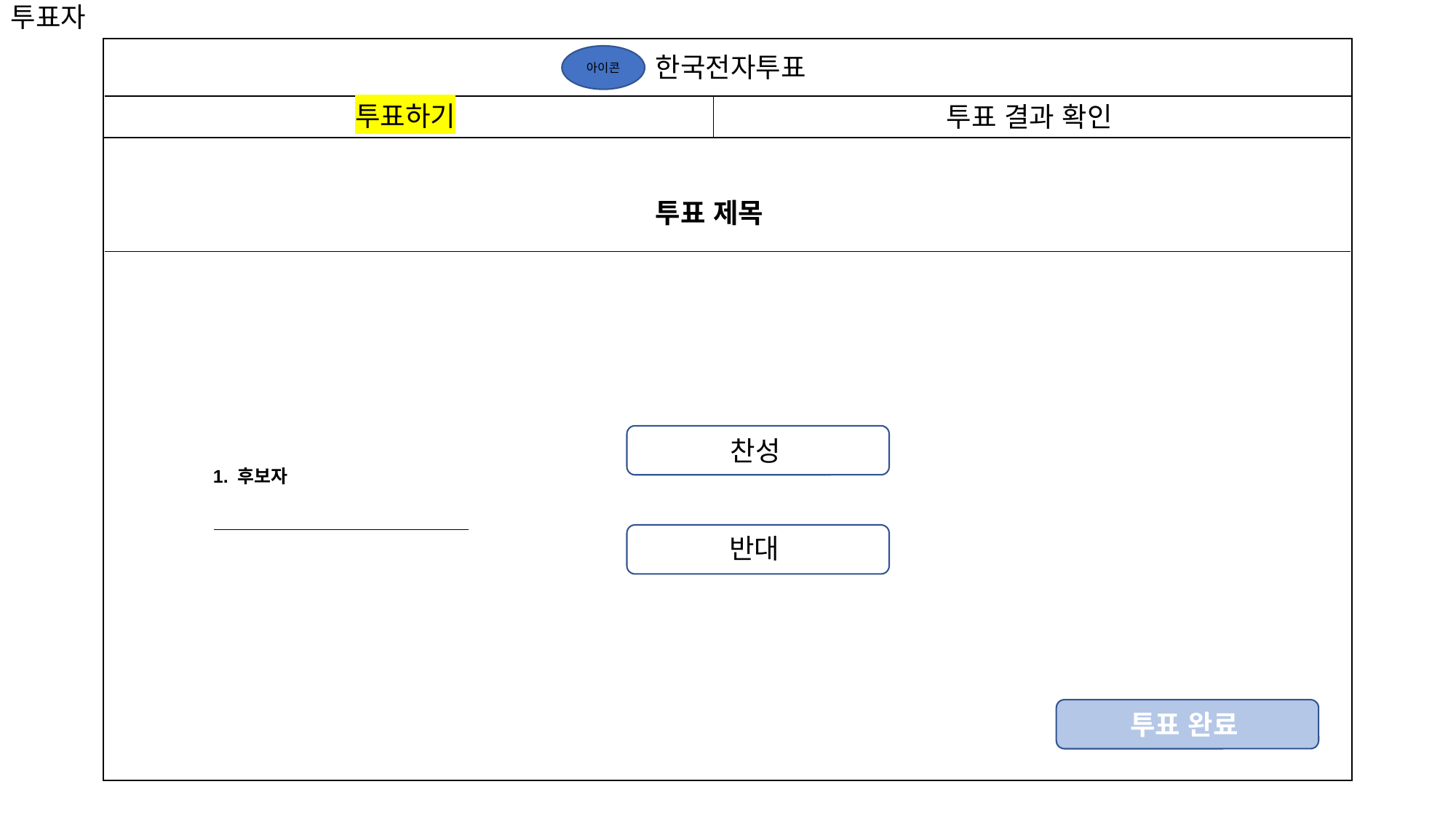

투표자

한국전자투표
아이콘
투표하기
투표 결과 확인
투표 제목

찬성
1. 후보자

반대

투표 완료